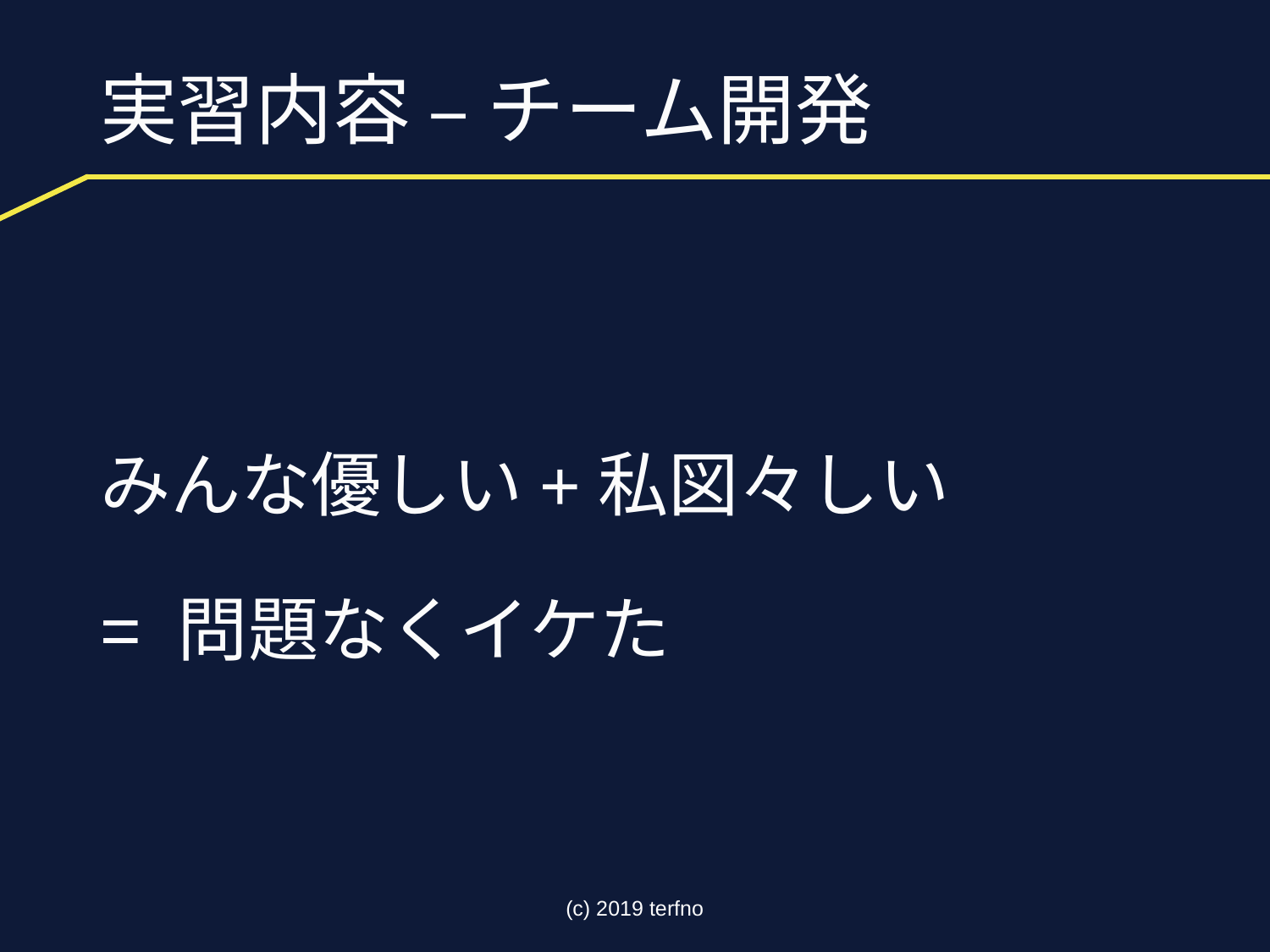

# 実習内容 – チーム開発
みんな優しい+私図々しい
= 問題なくイケた
(c) 2019 terfno